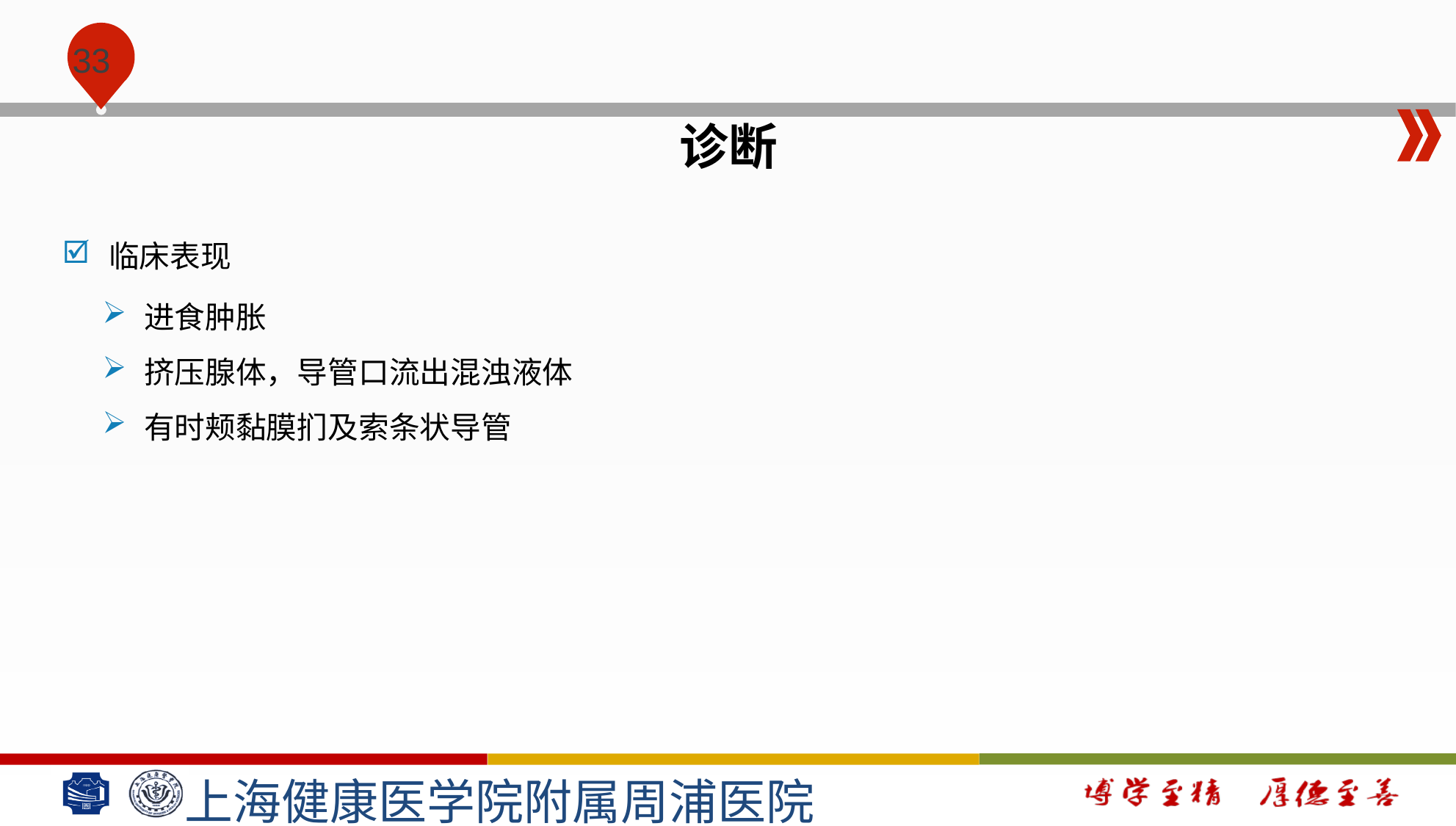

#

诊断
临床表现
进食肿胀
挤压腺体，导管口流出混浊液体
有时颊黏膜扪及索条状导管